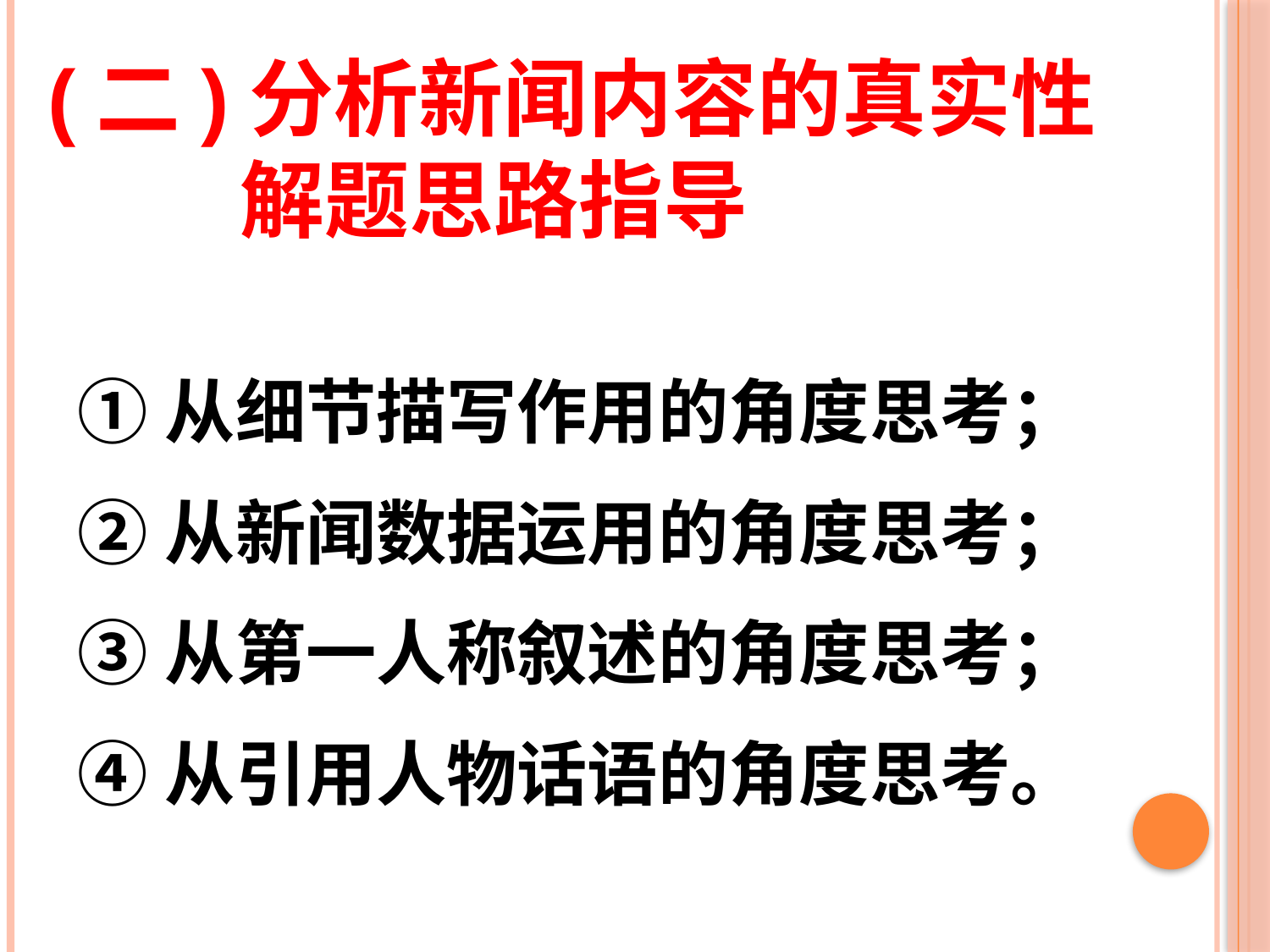

# (二)分析新闻内容的真实性 解题思路指导
①从细节描写作用的角度思考；
②从新闻数据运用的角度思考；
③从第一人称叙述的角度思考；
④从引用人物话语的角度思考。